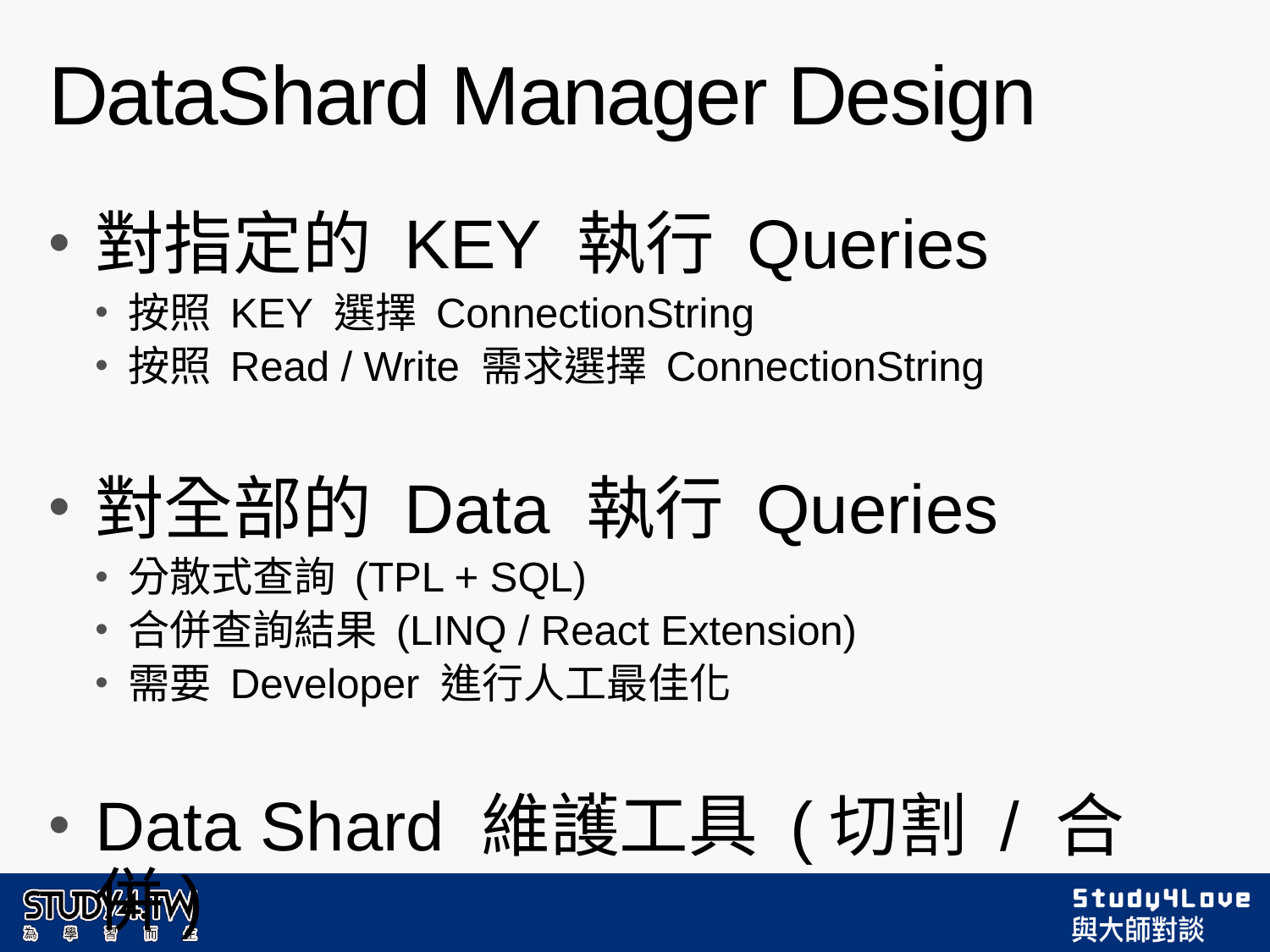

# DataShard Manager Design
對指定的 KEY 執行 Queries
按照 KEY 選擇 ConnectionString
按照 Read / Write 需求選擇 ConnectionString

對全部的 Data 執行 Queries
分散式查詢 (TPL + SQL)
合併查詢結果 (LINQ / React Extension)
需要 Developer 進行人工最佳化

Data Shard 維護工具 (切割 / 合併)